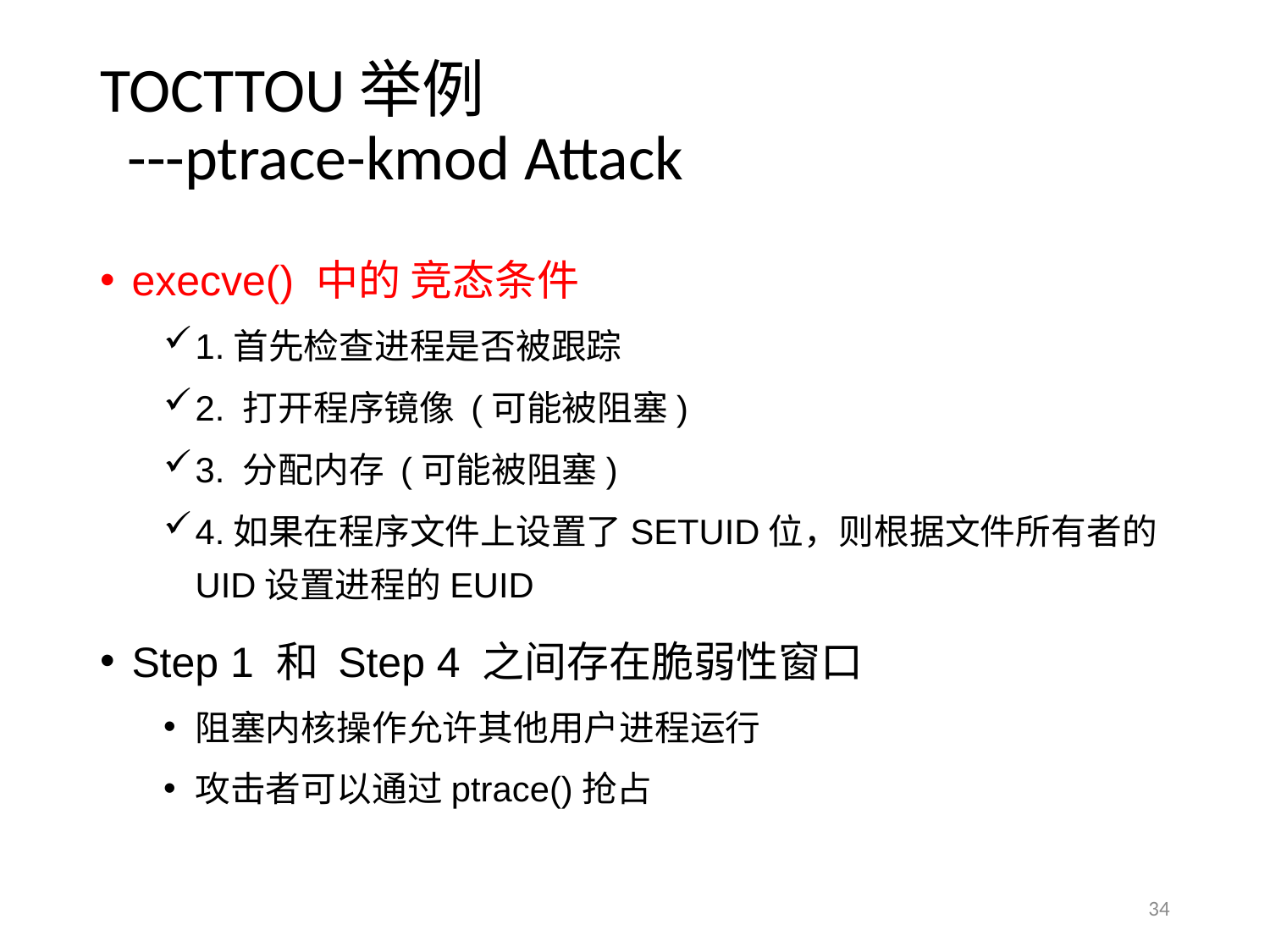

# TOCTTOU举例 ---ptrace-kmod Attack
execve() 中的 竞态条件
1.首先检查进程是否被跟踪
2. 打开程序镜像 (可能被阻塞)
3. 分配内存 (可能被阻塞)
4.如果在程序文件上设置了SETUID位，则根据文件所有者的UID设置进程的EUID
Step 1 和 Step 4 之间存在脆弱性窗口
阻塞内核操作允许其他用户进程运行
攻击者可以通过ptrace()抢占
34